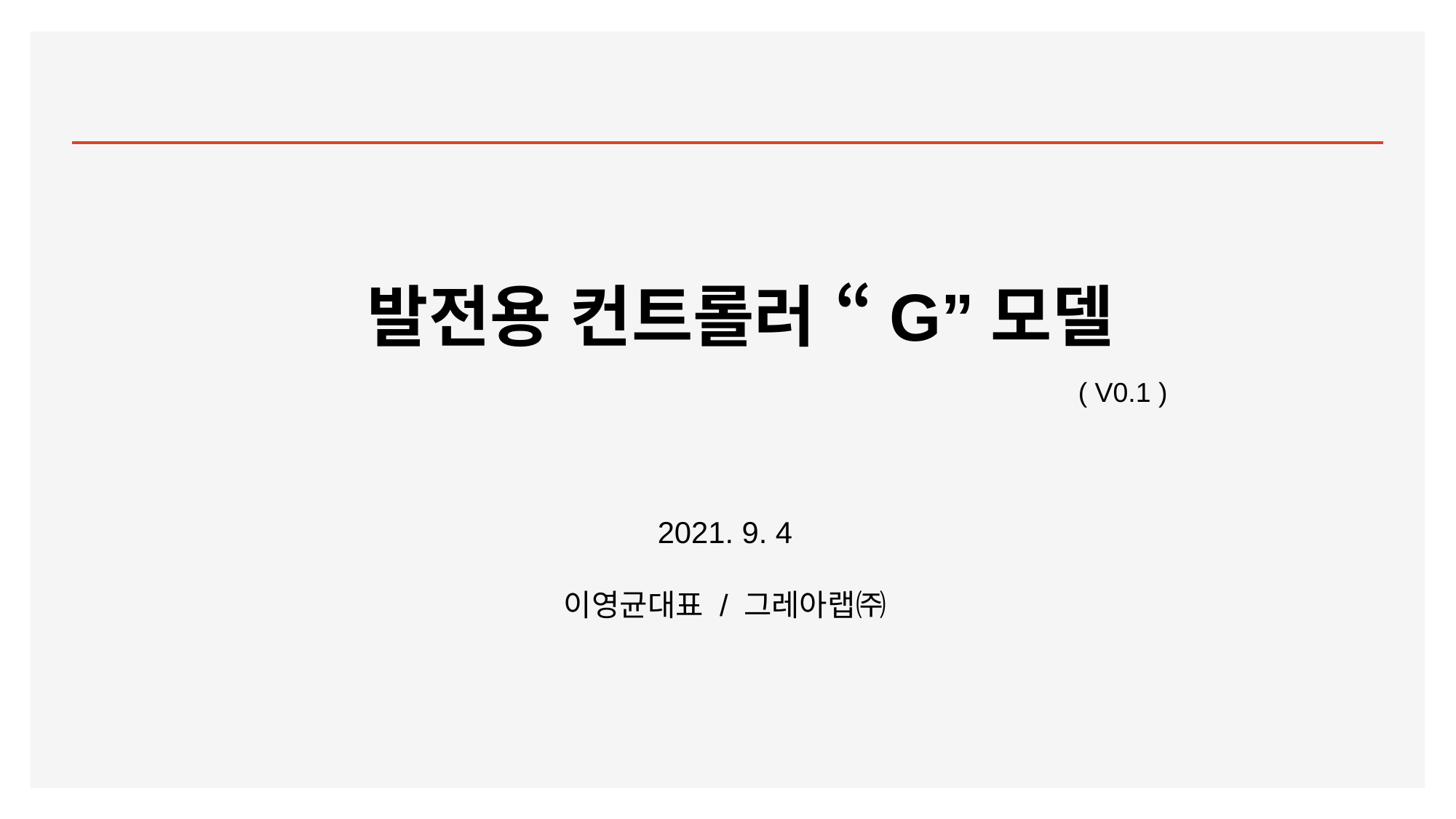

# 발전용 컨트롤러 “G”모델
( V0.1 )
2021. 9. 4

이영균대표 / 그레아랩㈜